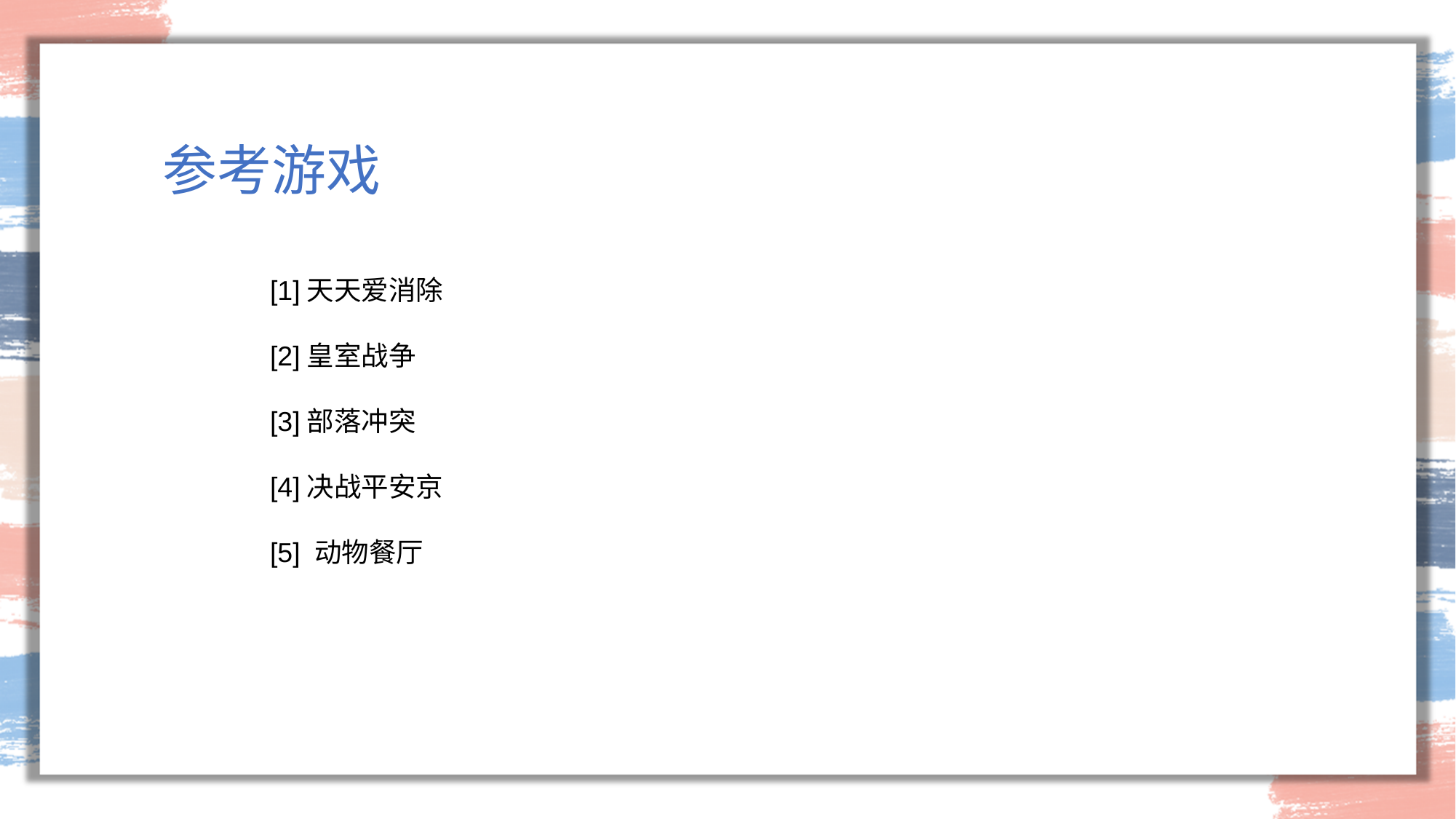

参考游戏
[1]天天爱消除

[2]皇室战争

[3]部落冲突

[4]决战平安京

[5] 动物餐厅